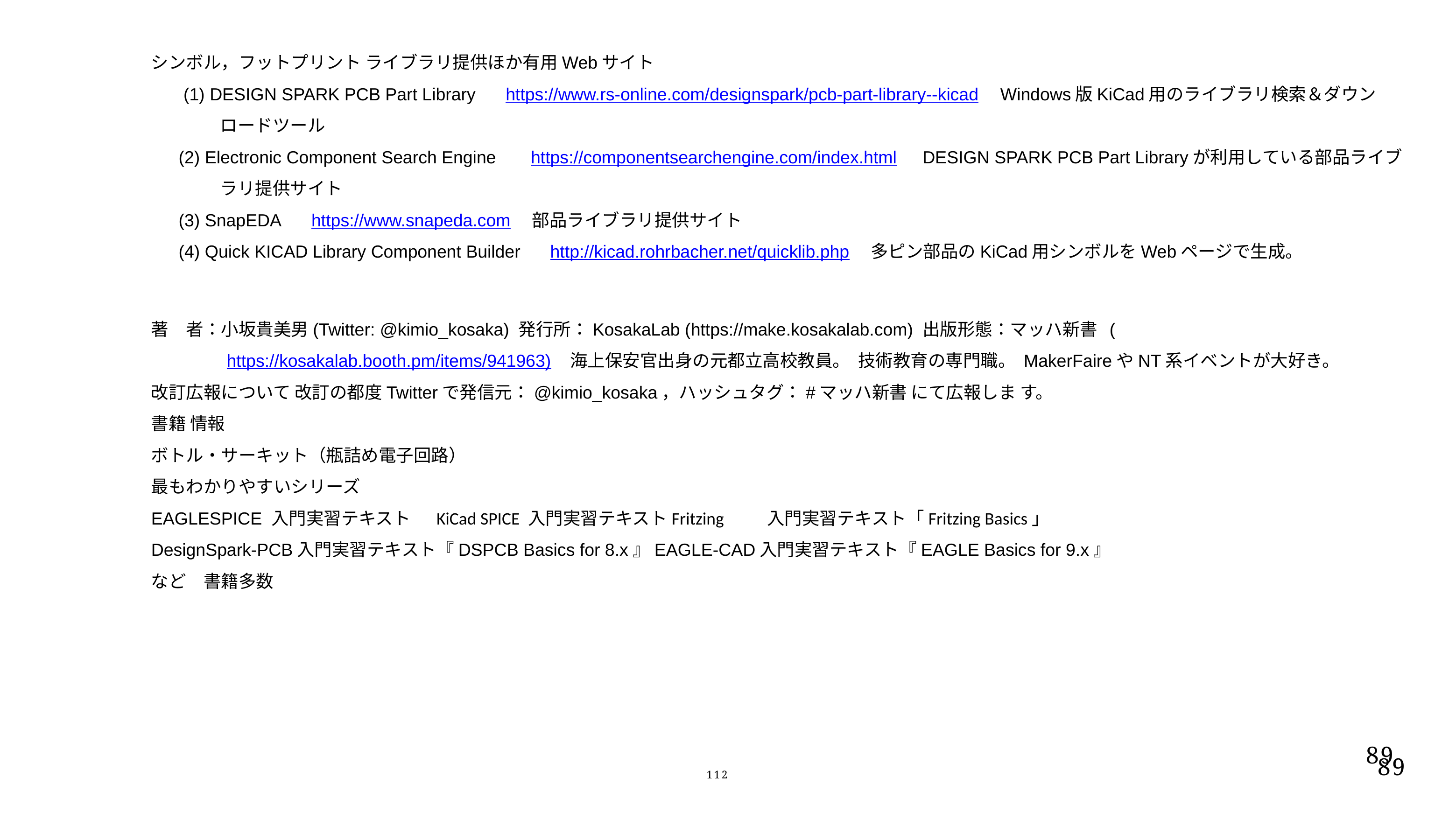

シンボル，フットプリント ライブラリ提供ほか有用Webサイト
 (1) DESIGN SPARK PCB Part Library　 https://www.rs-online.com/designspark/pcb-part-library--kicad　Windows版KiCad用のライブラリ検索＆ダウンロードツール
(2) Electronic Component Search Engine 　 https://componentsearchengine.com/index.html　 DESIGN SPARK PCB Part Libraryが利用している部品ライブラリ提供サイト
(3) SnapEDA　 https://www.snapeda.com　 部品ライブラリ提供サイト
(4) Quick KICAD Library Component Builder　 http://kicad.rohrbacher.net/quicklib.php　 多ピン部品のKiCad用シンボルをWebページで生成。
著　者：小坂貴美男(Twitter: @kimio_kosaka) 発行所：KosakaLab (https://make.kosakalab.com) 出版形態：マッハ新書  (https://kosakalab.booth.pm/items/941963)   海上保安官出身の元都立高校教員。  技術教育の専門職。 MakerFaireやNT系イベントが大好き。
改訂広報について 改訂の都度Twitterで発信元：@kimio_kosaka，ハッシュタグ：#マッハ新書 にて広報しま す。
書籍 情報
ボトル・サーキット（瓶詰め電子回路）
最もわかりやすいシリーズ
EAGLESPICE 入門実習テキスト　 KiCad SPICE 入門実習テキストFritzing 　　入門実習テキスト「Fritzing Basics」
DesignSpark-PCB入門実習テキスト『DSPCB Basics for 8.x』EAGLE-CAD入門実習テキスト『EAGLE Basics for 9.x』
など　書籍多数
89
89
112